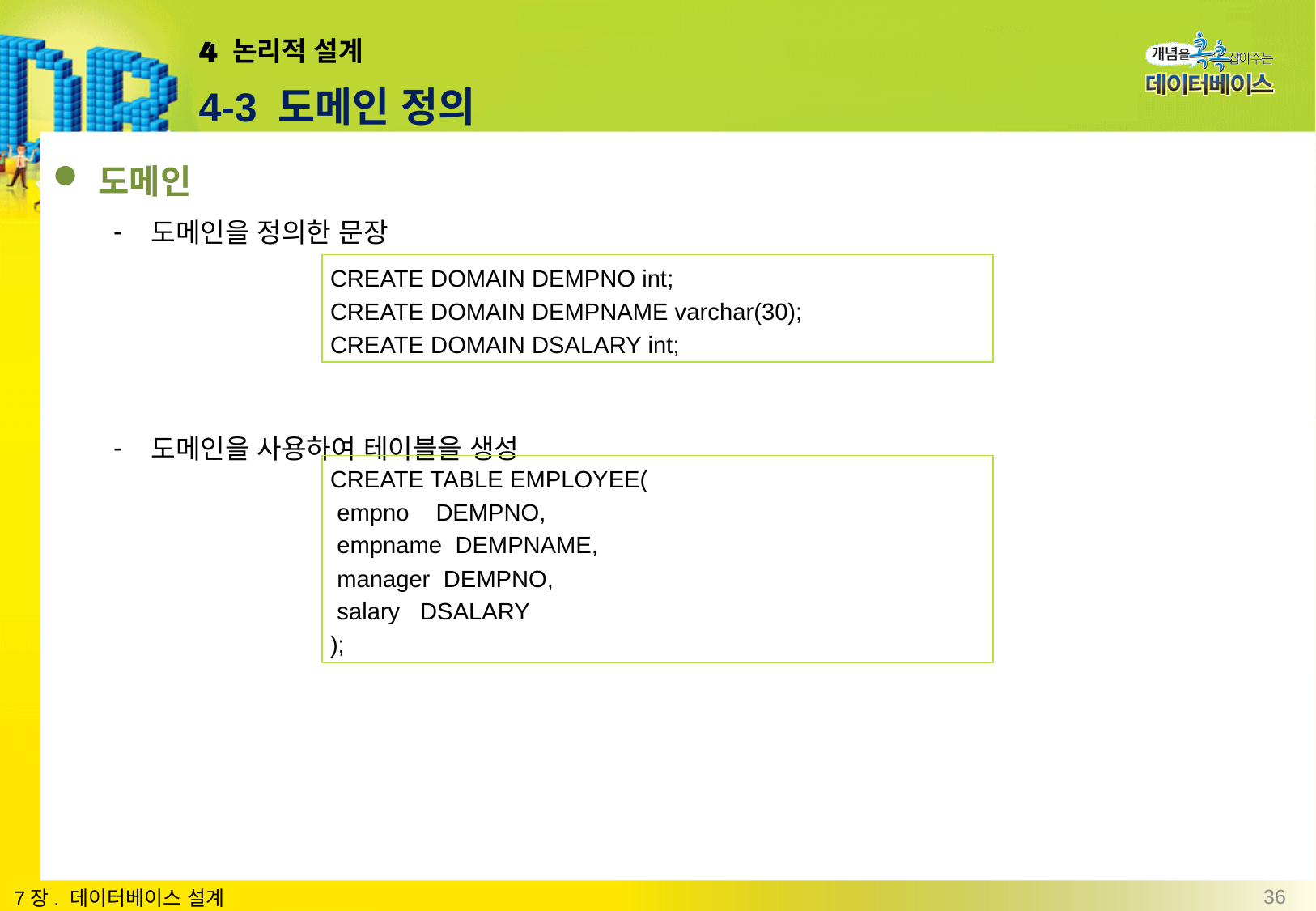

# 4 논리적 설계
4-3 도메인 정의
도메인
도메인을 정의한 문장

도메인을 사용하여 테이블을 생성

| CREATE DOMAIN DEMPNO int; CREATE DOMAIN DEMPNAME varchar(30); CREATE DOMAIN DSALARY int; |
| --- |
| CREATE TABLE EMPLOYEE( empno DEMPNO, empname DEMPNAME, manager DEMPNO, salary DSALARY ); |
| --- |
36